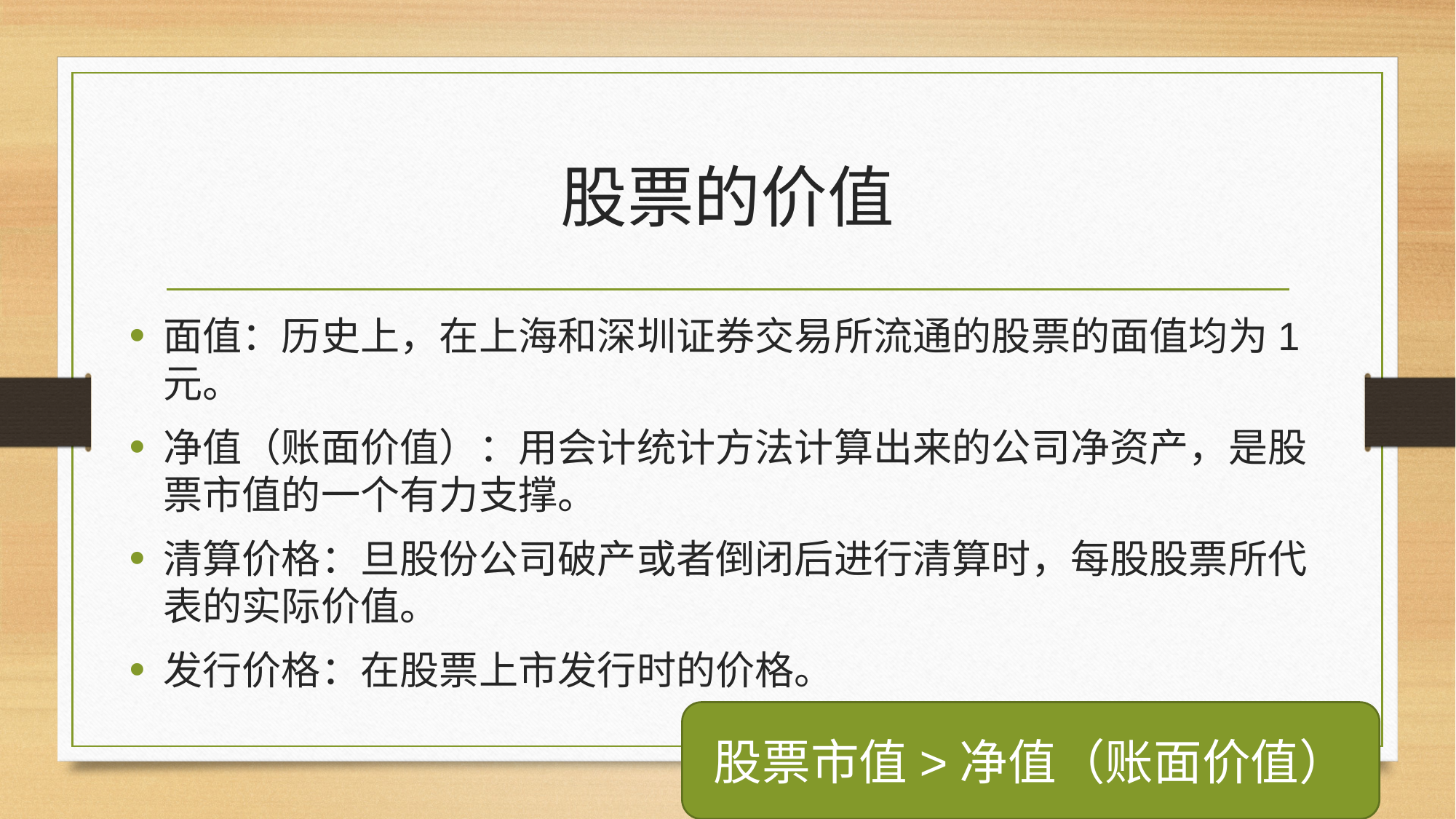

# 股票的价值
面值：历史上，在上海和深圳证券交易所流通的股票的面值均为1元。
净值（账面价值）：用会计统计方法计算出来的公司净资产，是股票市值的一个有力支撑。
清算价格：旦股份公司破产或者倒闭后进行清算时，每股股票所代表的实际价值。
发行价格：在股票上市发行时的价格。

股票市值>净值（账面价值）